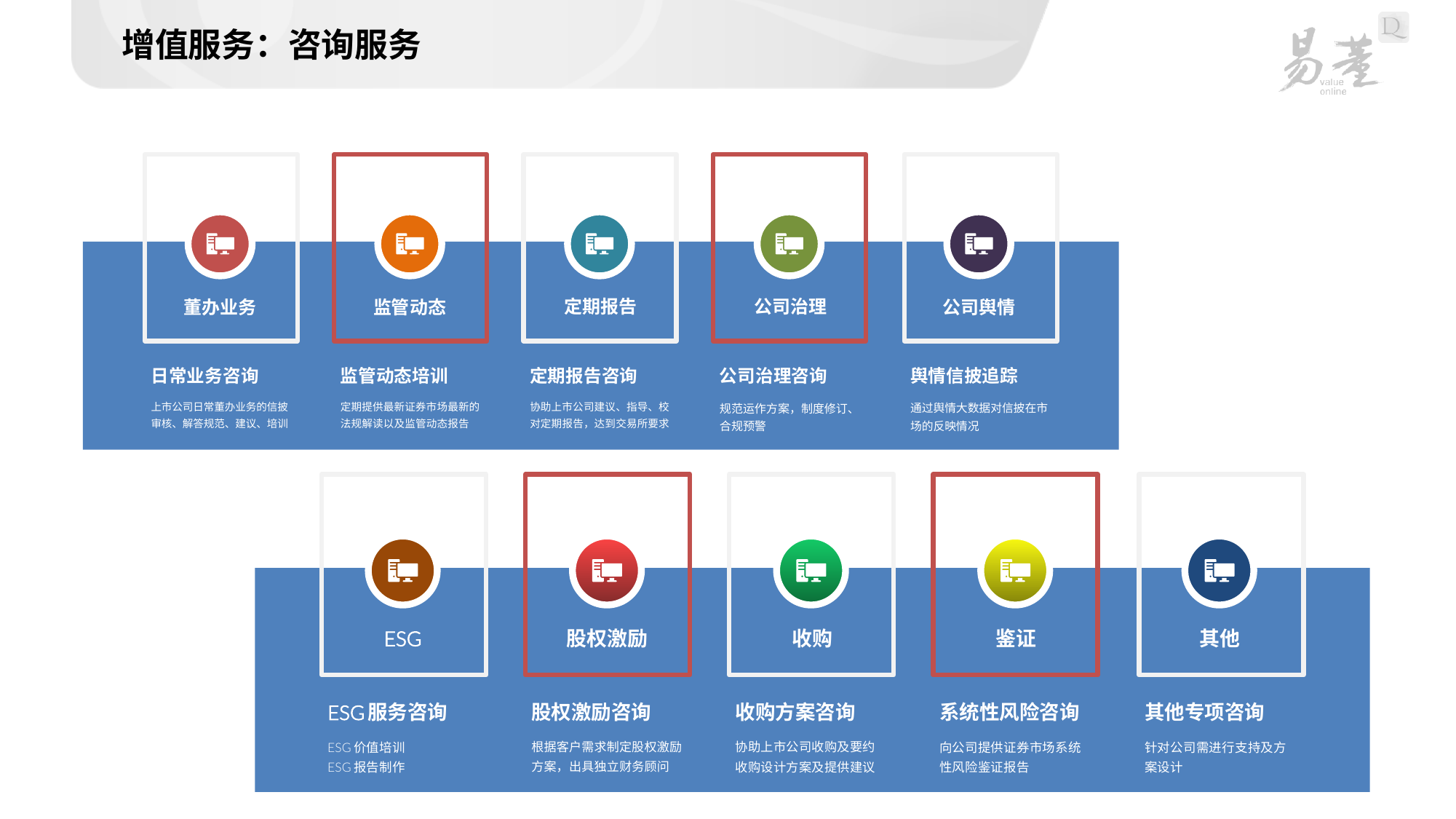

增值服务：咨询服务

定期报告
公司治理
公司舆情
董办业务
监管动态
日常业务咨询
监管动态培训
定期报告咨询
公司治理咨询
舆情信披追踪
上市公司日常董办业务的信披审核、解答规范、建议、培训
定期提供最新证券市场最新的法规解读以及监管动态报告

协助上市公司建议、指导、校对定期报告，达到交易所要求
规范运作方案，制度修订、合规预警
通过舆情大数据对信披在市场的反映情况

收购
鉴证
其他
ESG
股权激励
ESG服务咨询
股权激励咨询
收购方案咨询
系统性风险咨询
其他专项咨询
ESG价值培训
ESG报告制作
根据客户需求制定股权激励方案，出具独立财务顾问

协助上市公司收购及要约收购设计方案及提供建议
向公司提供证券市场系统性风险鉴证报告
针对公司需进行支持及方案设计